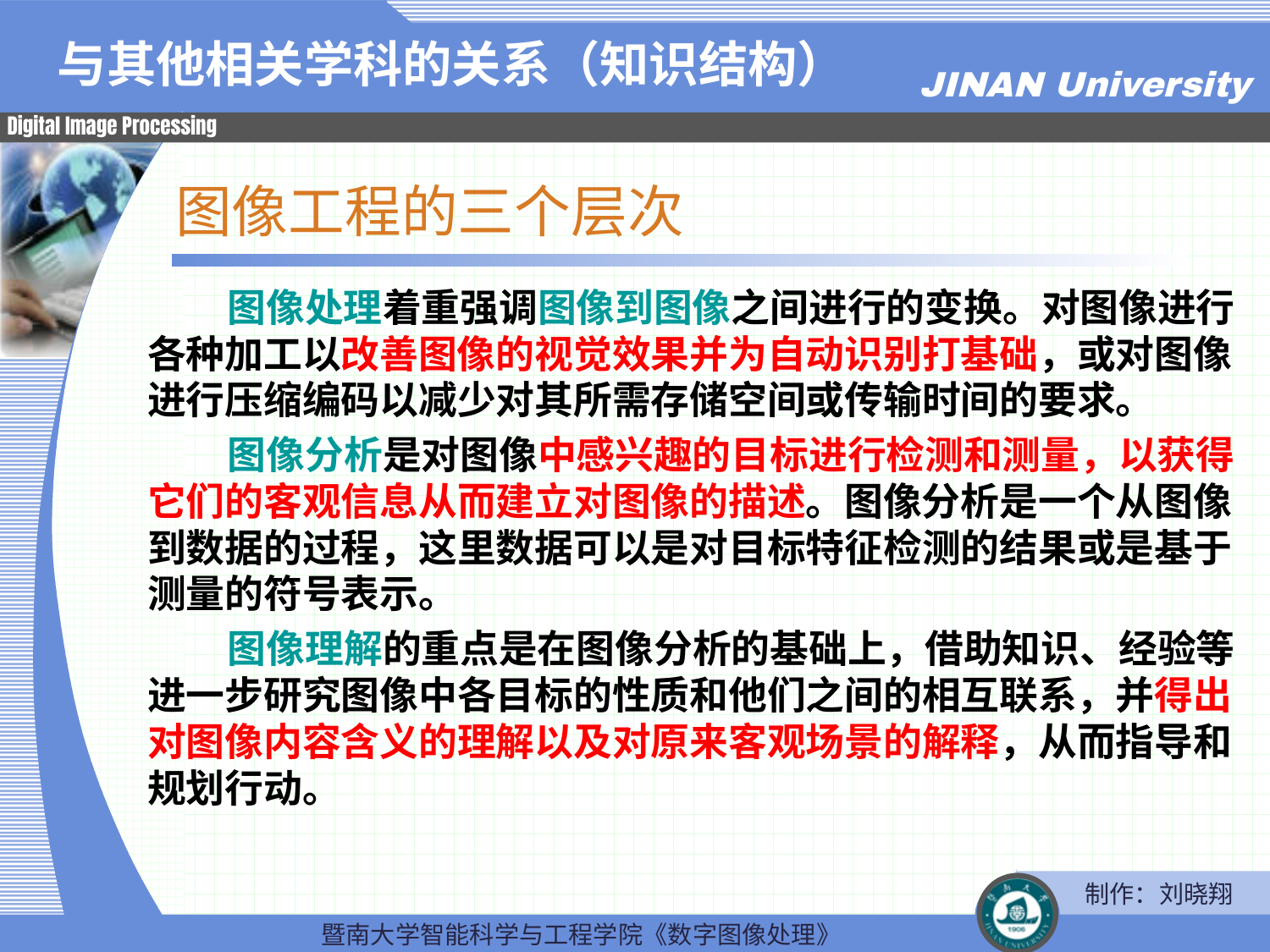

与其他相关学科的关系（知识结构）
图像工程的三个层次
        图像处理着重强调图像到图像之间进行的变换。对图像进行各种加工以改善图像的视觉效果并为自动识别打基础，或对图像进行压缩编码以减少对其所需存储空间或传输时间的要求。
        图像分析是对图像中感兴趣的目标进行检测和测量，以获得它们的客观信息从而建立对图像的描述。图像分析是一个从图像到数据的过程，这里数据可以是对目标特征检测的结果或是基于测量的符号表示。
        图像理解的重点是在图像分析的基础上，借助知识、经验等进一步研究图像中各目标的性质和他们之间的相互联系，并得出对图像内容含义的理解以及对原来客观场景的解释，从而指导和规划行动。

35